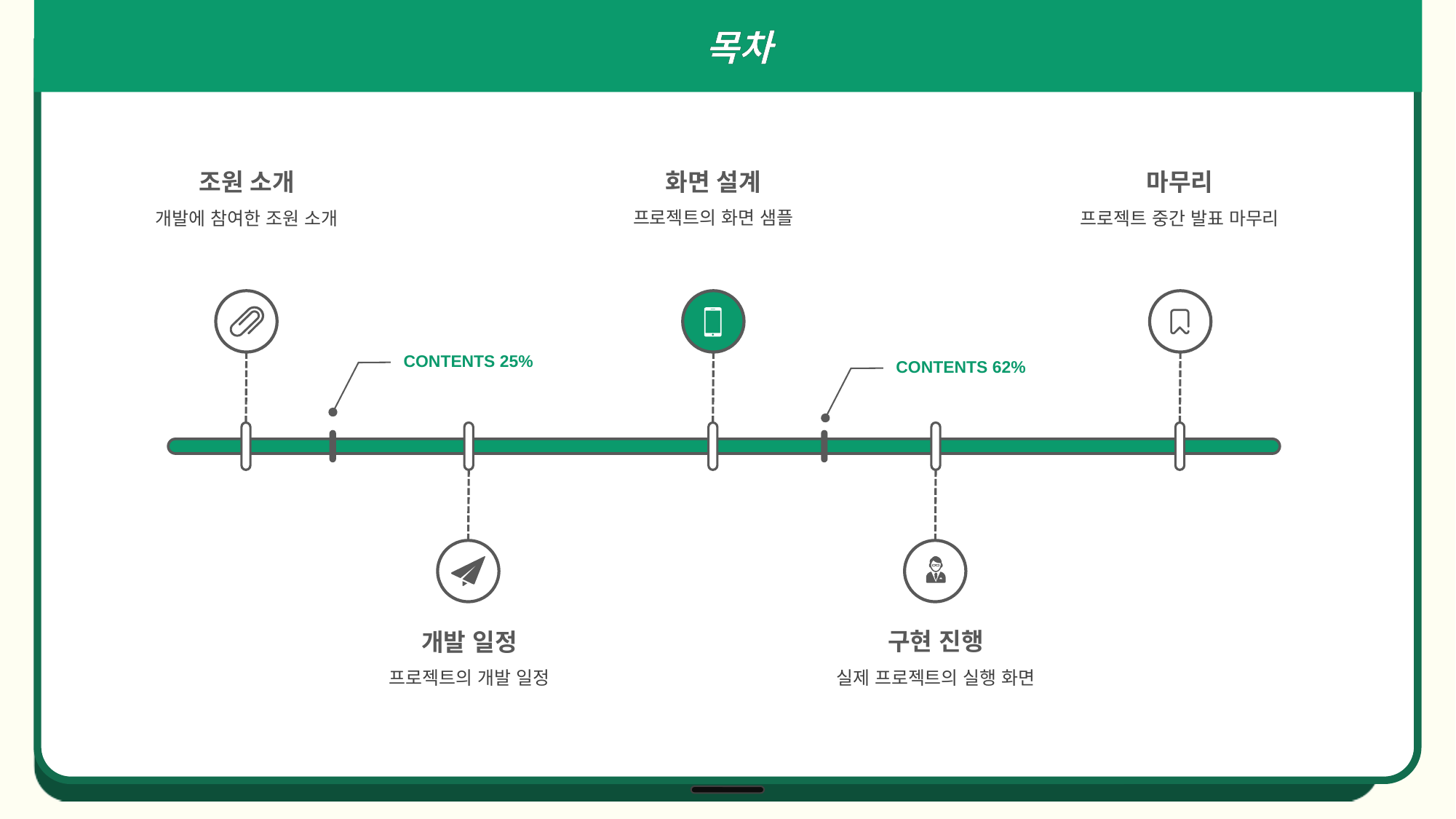

목차

화면 설계
프로젝트의 화면 샘플
조원 소개
개발에 참여한 조원 소개
마무리
프로젝트 중간 발표 마무리

CONTENTS 25%
CONTENTS 62%

구현 진행
실제 프로젝트의 실행 화면
개발 일정
프로젝트의 개발 일정